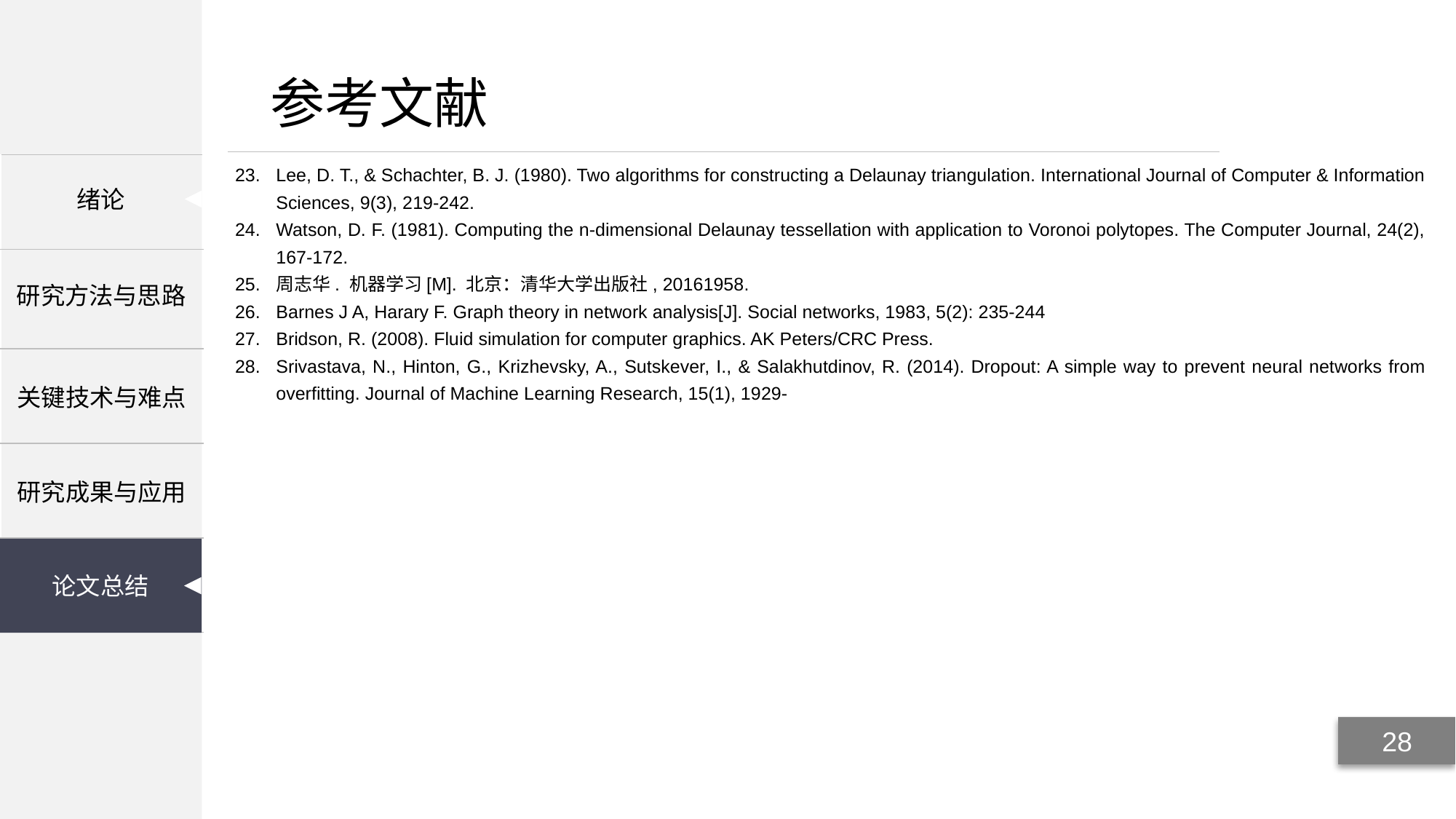

Lee, D. T., & Schachter, B. J. (1980). Two algorithms for constructing a Delaunay triangulation. International Journal of Computer & Information Sciences, 9(3), 219-242.
Watson, D. F. (1981). Computing the n-dimensional Delaunay tessellation with application to Voronoi polytopes. The Computer Journal, 24(2), 167-172.
周志华. 机器学习[M]. 北京：清华大学出版社, 20161958.
Barnes J A, Harary F. Graph theory in network analysis[J]. Social networks, 1983, 5(2): 235-244
Bridson, R. (2008). Fluid simulation for computer graphics. AK Peters/CRC Press.
Srivastava, N., Hinton, G., Krizhevsky, A., Sutskever, I., & Salakhutdinov, R. (2014). Dropout: A simple way to prevent neural networks from overfitting. Journal of Machine Learning Research, 15(1), 1929-
28